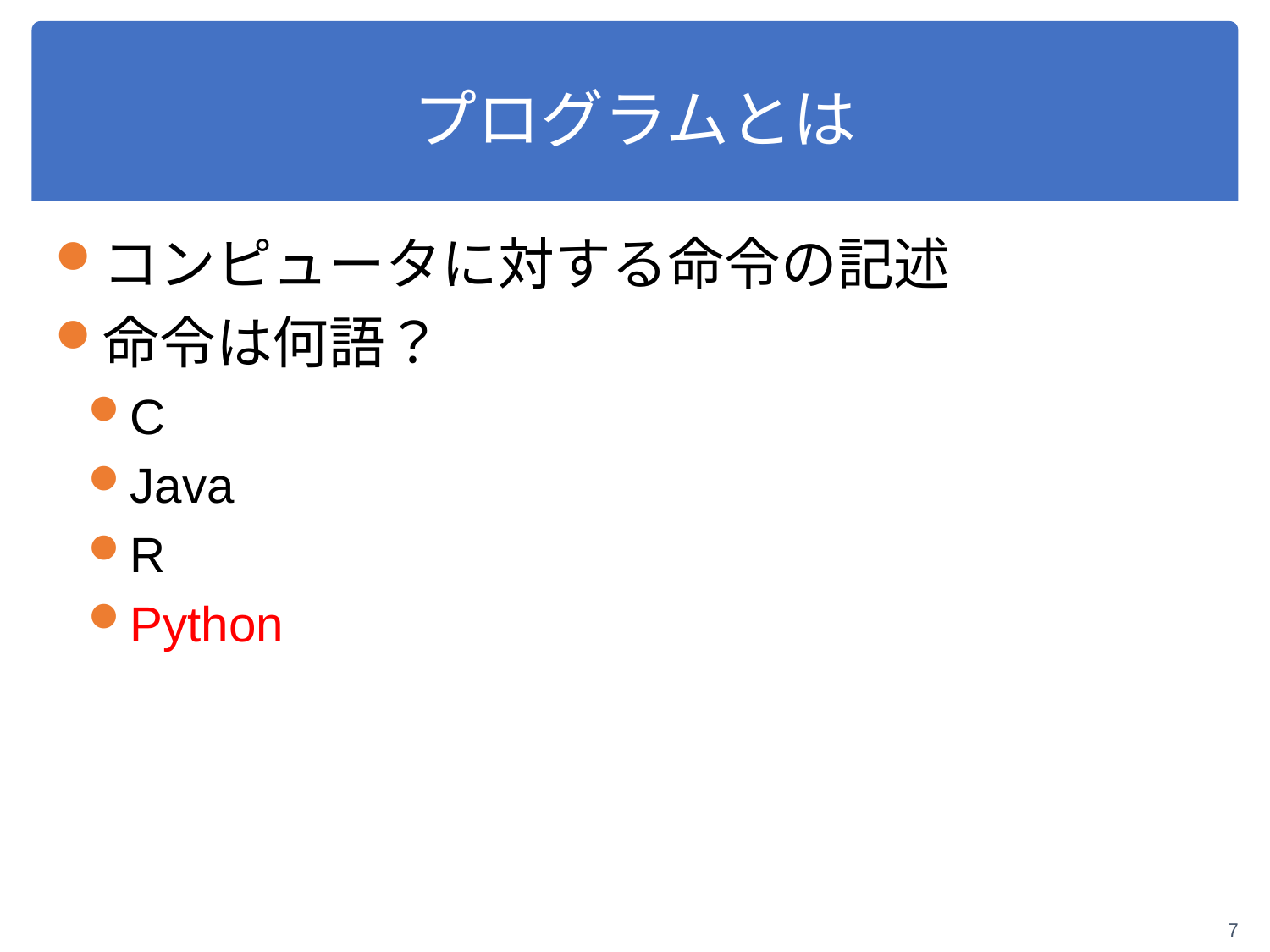

# プログラムとは
コンピュータに対する命令の記述
命令は何語？
C
Java
R
Python

7